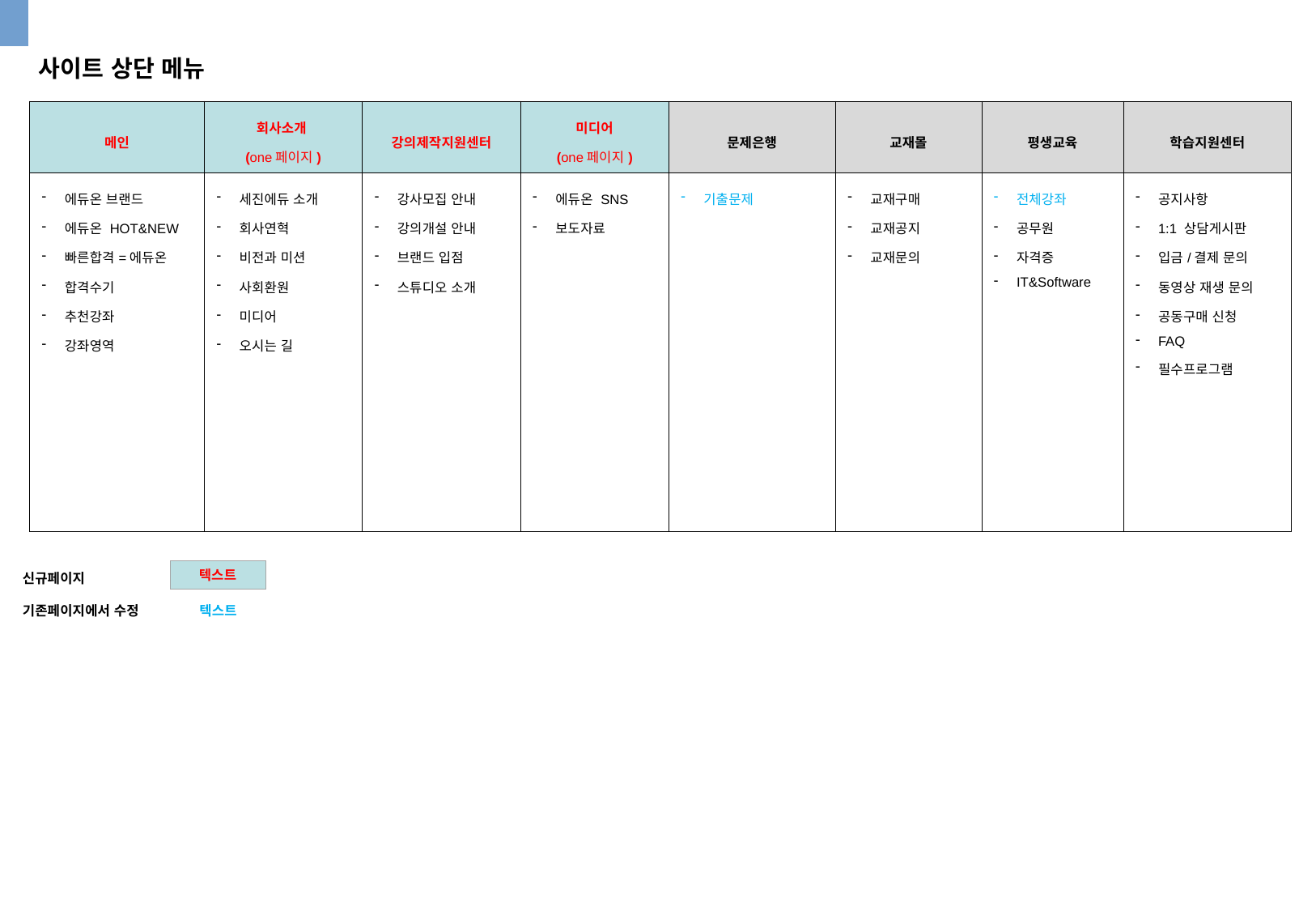

사이트 상단 메뉴
| 메인 | 회사소개 (one페이지) | 강의제작지원센터 | 미디어 (one페이지) | 문제은행 | 교재몰 | 평생교육 | 학습지원센터 |
| --- | --- | --- | --- | --- | --- | --- | --- |
| 에듀온 브랜드 에듀온 HOT&NEW 빠른합격=에듀온 합격수기 추천강좌 강좌영역 | 세진에듀 소개 회사연혁 비전과 미션 사회환원 미디어 오시는 길 | 강사모집 안내 강의개설 안내 브랜드 입점 스튜디오 소개 | 에듀온 SNS 보도자료 | 기출문제 | 교재구매 교재공지 교재문의 | 전체강좌 공무원 자격증 IT&Software | 공지사항 1:1 상담게시판 입금/결제 문의 동영상 재생 문의 공동구매 신청 FAQ 필수프로그램 |
텍스트
신규페이지

기존페이지에서 수정

텍스트